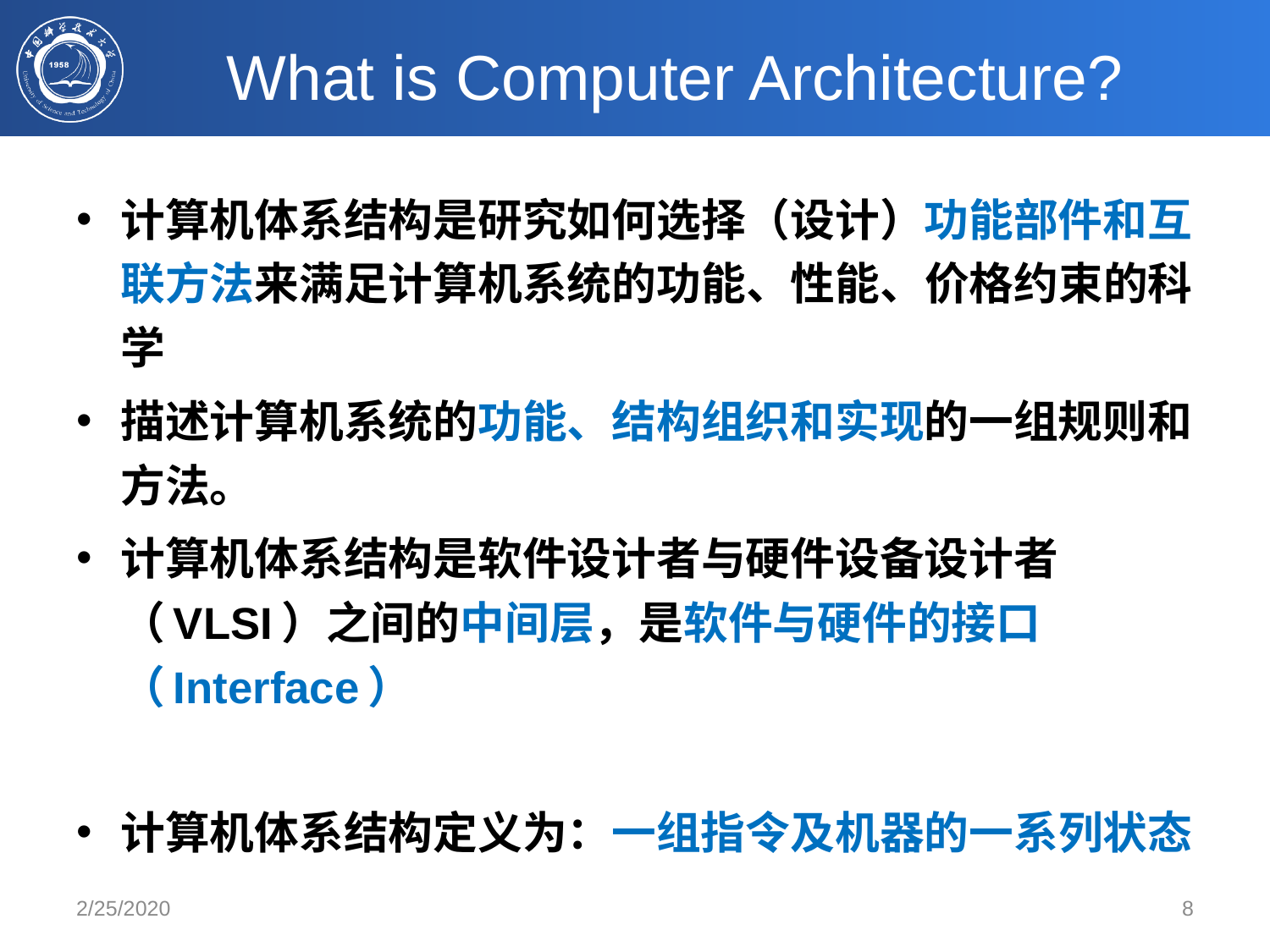

# What is Computer Architecture?
计算机体系结构是研究如何选择（设计）功能部件和互联方法来满足计算机系统的功能、性能、价格约束的科学
描述计算机系统的功能、结构组织和实现的一组规则和方法。
计算机体系结构是软件设计者与硬件设备设计者（VLSI）之间的中间层，是软件与硬件的接口（Interface）

计算机体系结构定义为：一组指令及机器的一系列状态
2/25/2020
8